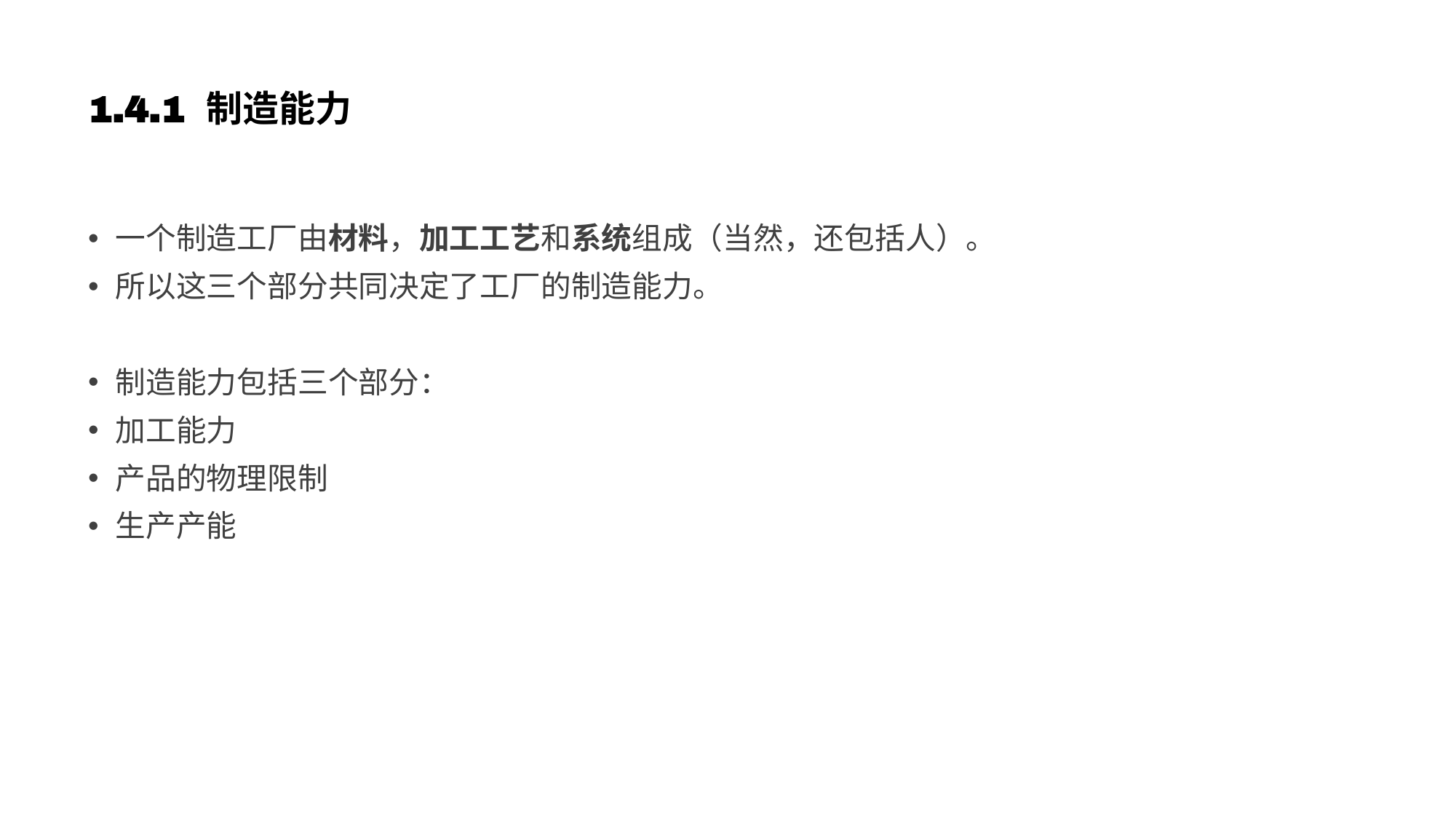

# 1.4.1 制造能力
一个制造工厂由材料，加工工艺和系统组成（当然，还包括人）。
所以这三个部分共同决定了工厂的制造能力。

制造能力包括三个部分：
加工能力
产品的物理限制
生产产能